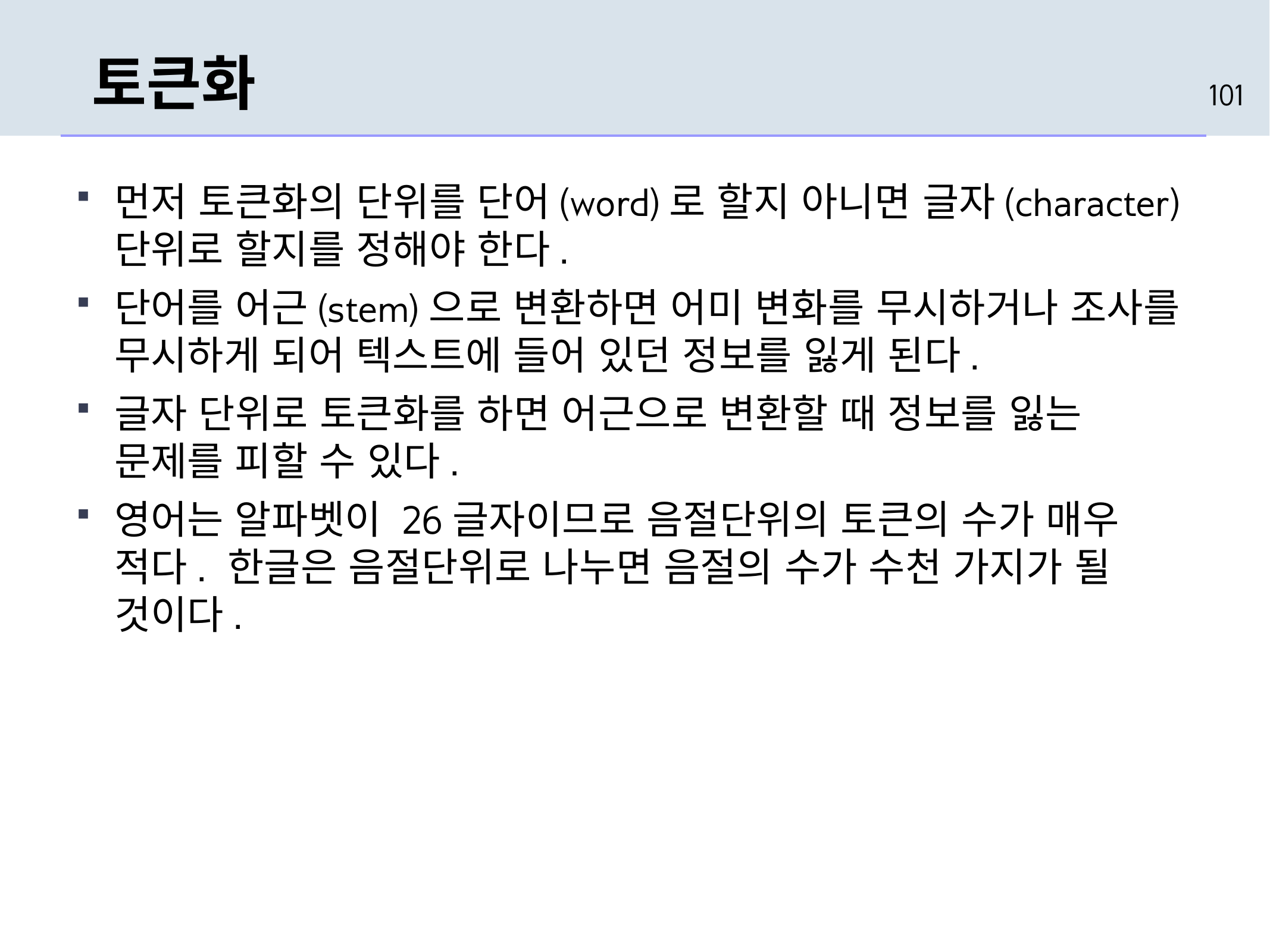

# 토큰화
101
먼저 토큰화의 단위를 단어(word)로 할지 아니면 글자(character) 단위로 할지를 정해야 한다.
단어를 어근(stem)으로 변환하면 어미 변화를 무시하거나 조사를 무시하게 되어 텍스트에 들어 있던 정보를 잃게 된다.
글자 단위로 토큰화를 하면 어근으로 변환할 때 정보를 잃는 문제를 피할 수 있다.
영어는 알파벳이 26글자이므로 음절단위의 토큰의 수가 매우 적다. 한글은 음절단위로 나누면 음절의 수가 수천 가지가 될 것이다.